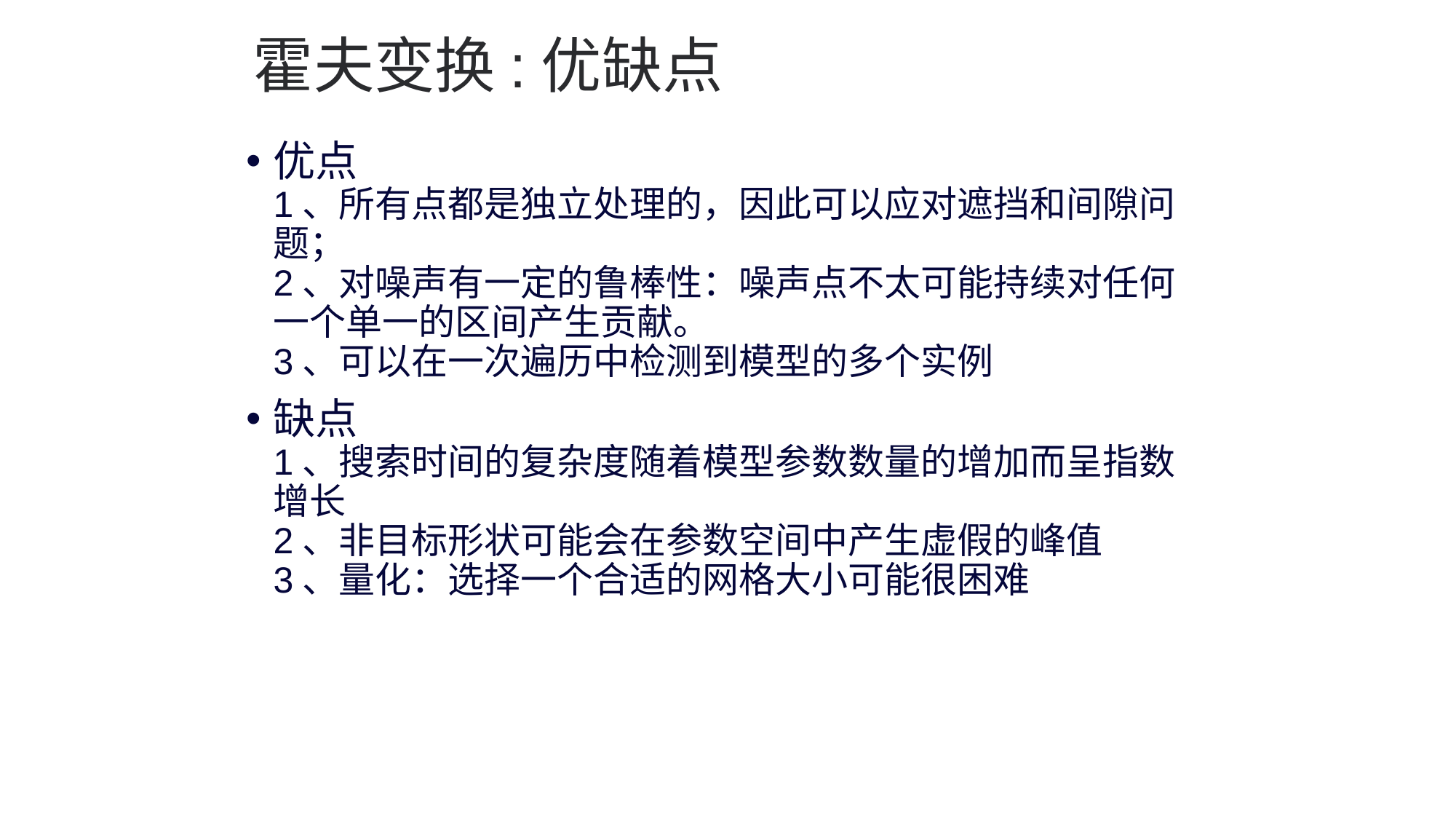

# 霍夫变换:优缺点
优点
1、所有点都是独立处理的，因此可以应对遮挡和间隙问题；
2、对噪声有一定的鲁棒性：噪声点不太可能持续对任何一个单一的区间产生贡献。
3、可以在一次遍历中检测到模型的多个实例
缺点
1、搜索时间的复杂度随着模型参数数量的增加而呈指数增长
2、非目标形状可能会在参数空间中产生虚假的峰值
3、量化：选择一个合适的网格大小可能很困难